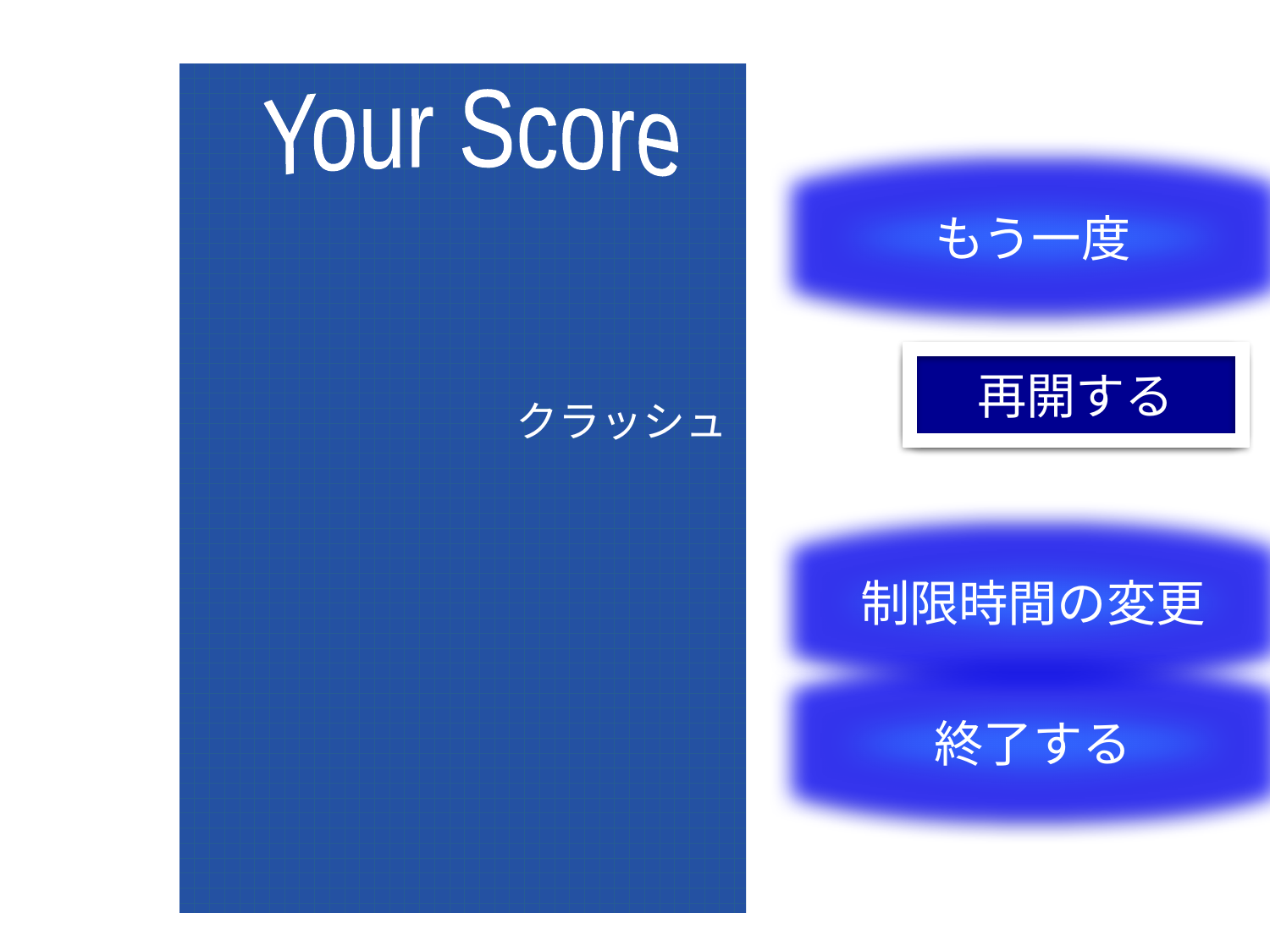

クラッシュ
Your Score
もう一度
再開する

制限時間の変更
終了する